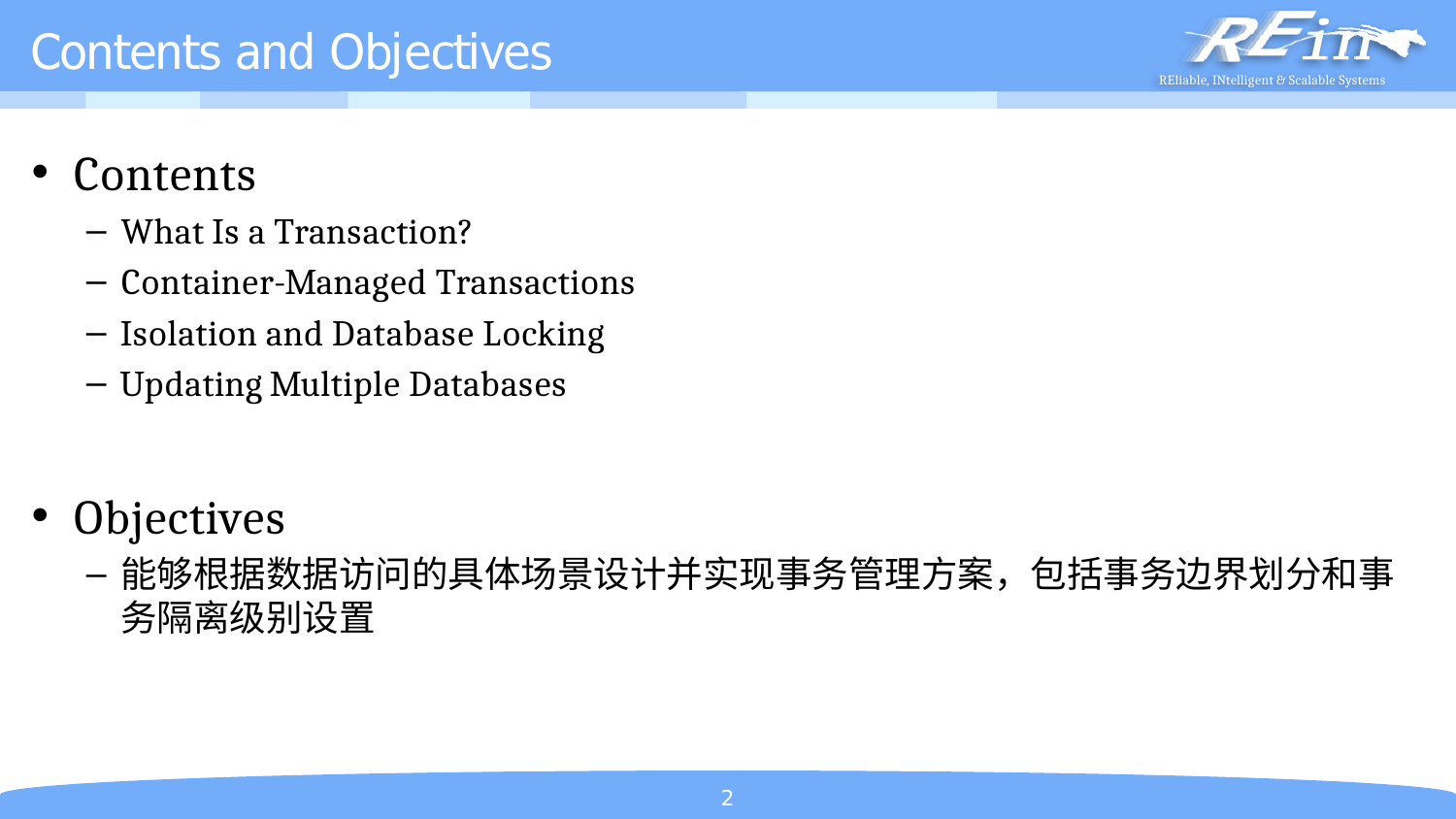

# Contents and Objectives
Contents
What Is a Transaction?
Container-Managed Transactions
Isolation and Database Locking
Updating Multiple Databases

Objectives
能够根据数据访问的具体场景设计并实现事务管理方案，包括事务边界划分和事务隔离级别设置
2